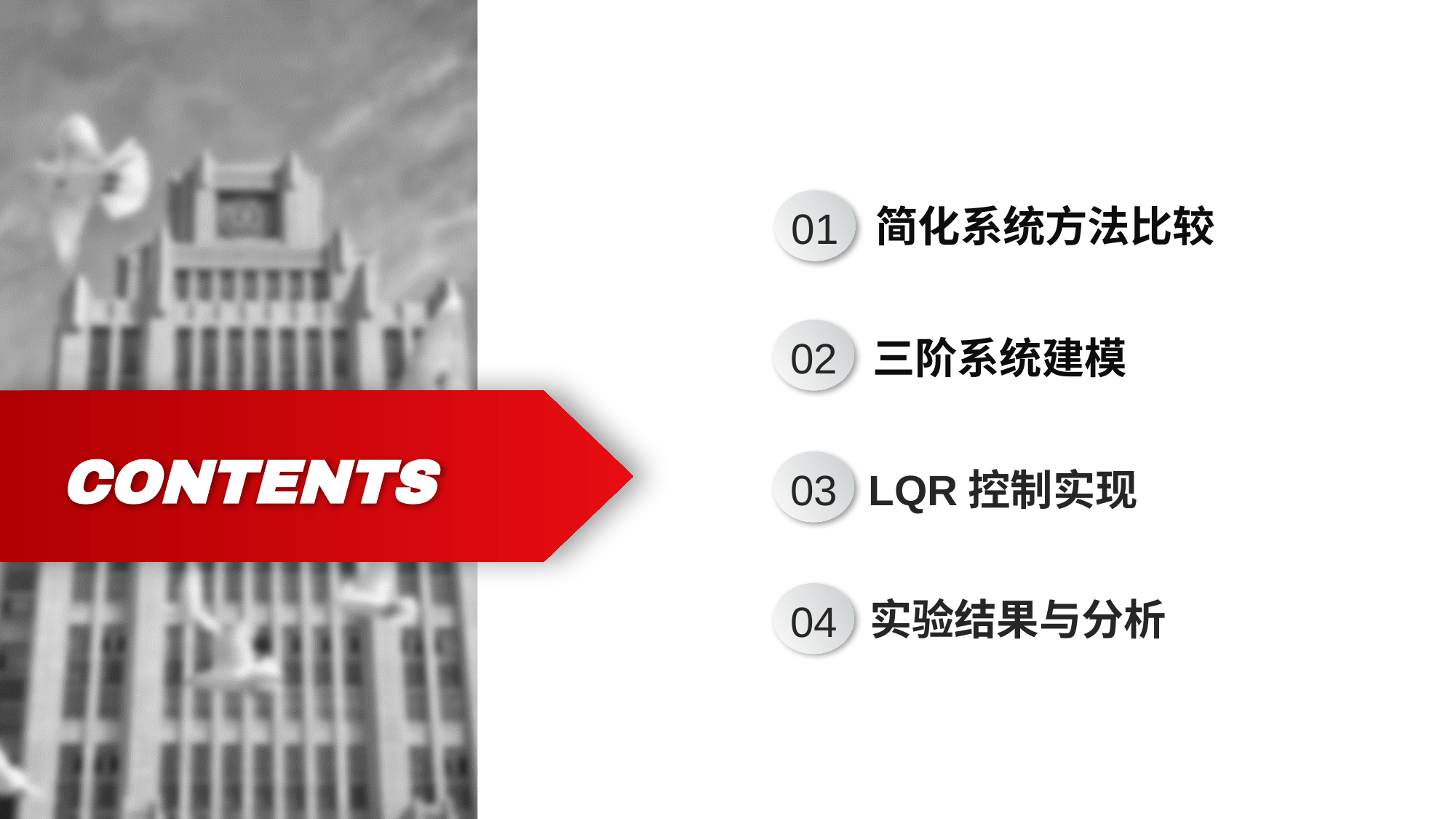

01
简化系统方法比较

02
三阶系统建模
CONTENTS

03
LQR控制实现

04
实验结果与分析